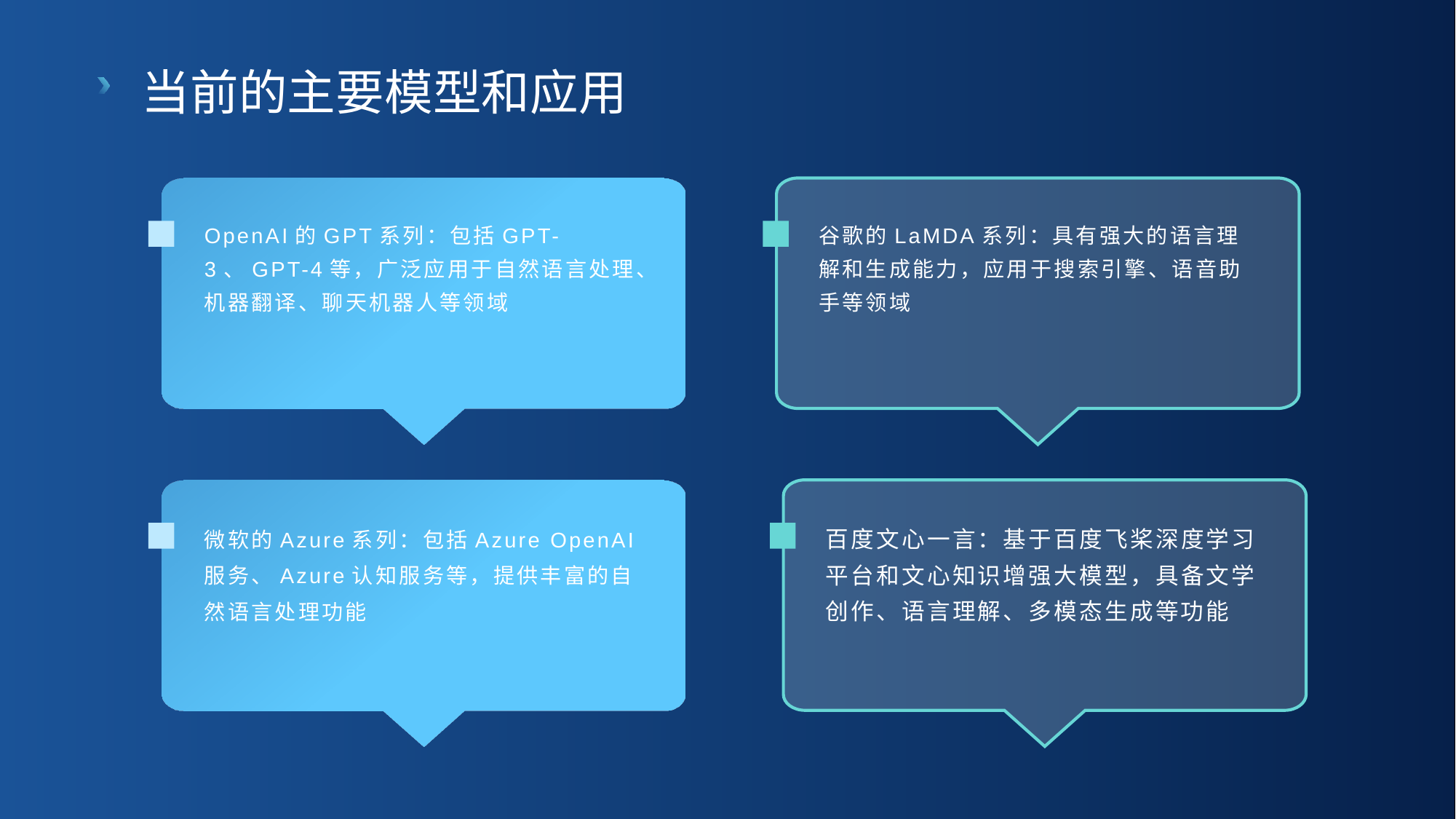

当前的主要模型和应用

OpenAI的GPT系列：包括GPT-3、GPT-4等，广泛应用于自然语言处理、机器翻译、聊天机器人等领域
谷歌的LaMDA系列：具有强大的语言理解和生成能力，应用于搜索引擎、语音助手等领域

微软的Azure系列：包括Azure OpenAI服务、Azure认知服务等，提供丰富的自然语言处理功能
百度文心一言：基于百度飞桨深度学习平台和文心知识增强大模型，具备文学创作、语言理解、多模态生成等功能